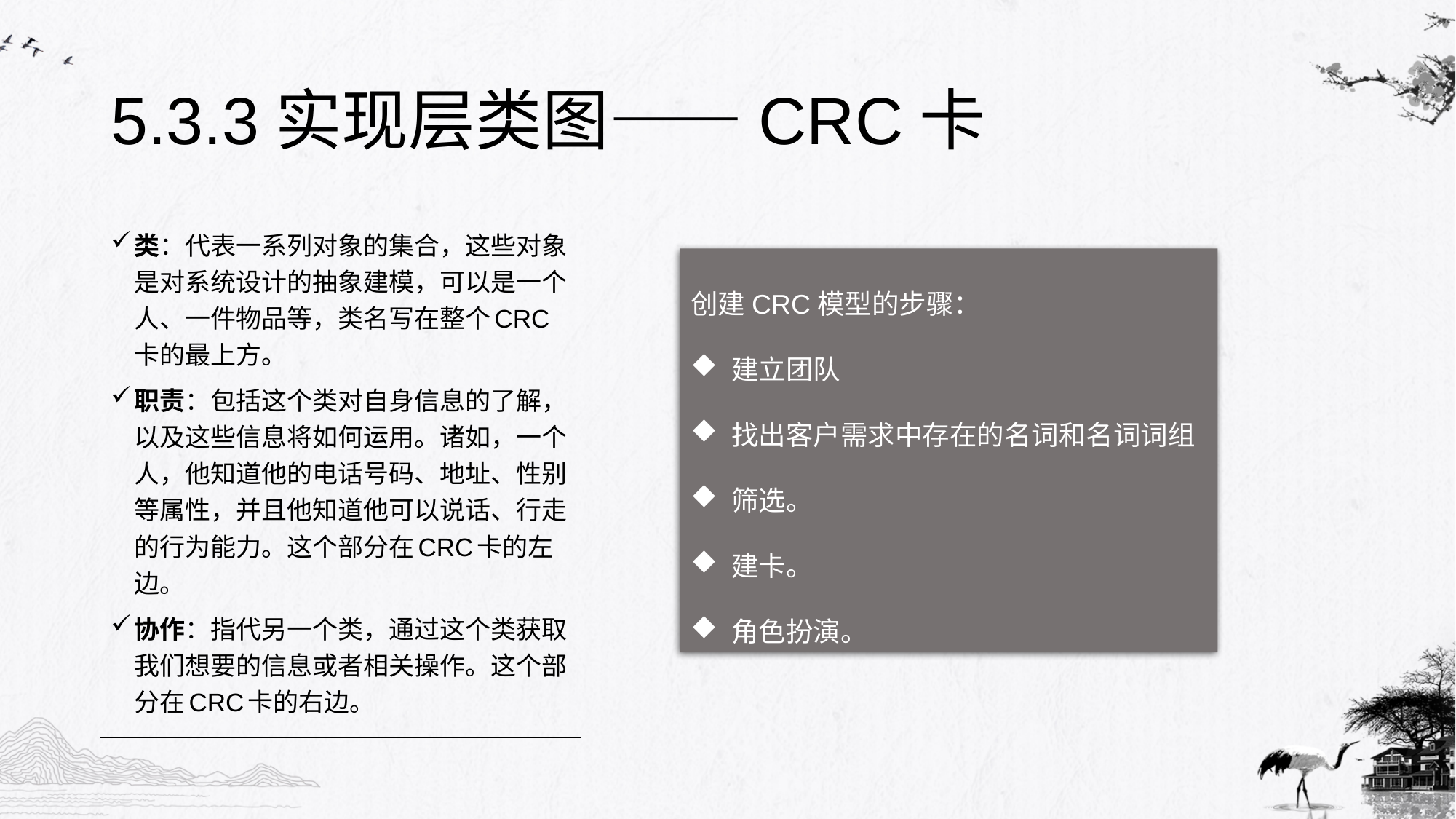

# 5.3.3实现层类图——CRC卡
类：代表一系列对象的集合，这些对象是对系统设计的抽象建模，可以是一个人、一件物品等，类名写在整个CRC卡的最上方。
职责：包括这个类对自身信息的了解，以及这些信息将如何运用。诸如，一个人，他知道他的电话号码、地址、性别等属性，并且他知道他可以说话、行走的行为能力。这个部分在CRC卡的左边。
协作：指代另一个类，通过这个类获取我们想要的信息或者相关操作。这个部分在CRC卡的右边。

创建CRC模型的步骤：
建立团队
找出客户需求中存在的名词和名词词组
筛选。
建卡。
角色扮演。